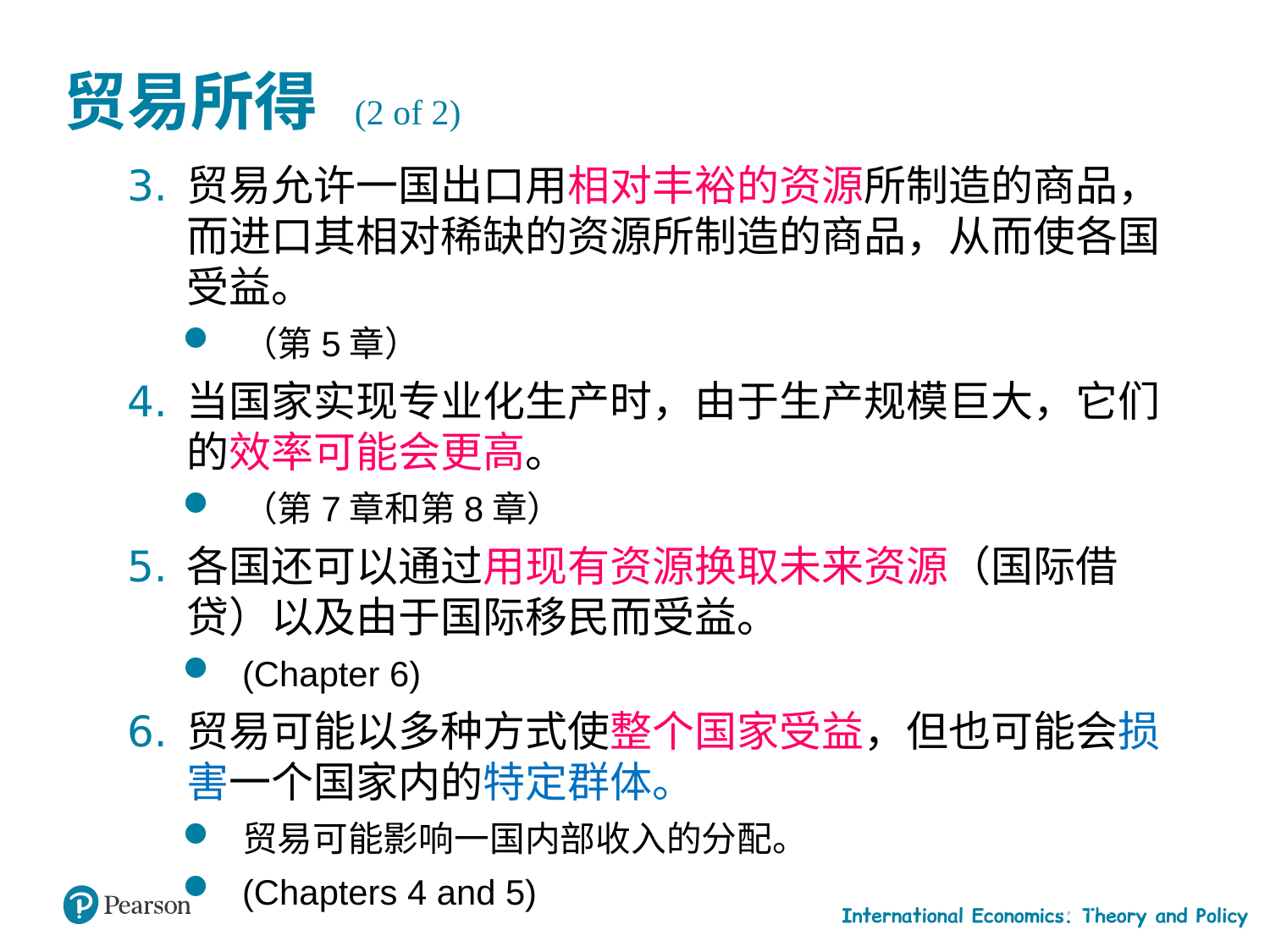

# 贸易所得 (2 of 2)
贸易允许一国出口用相对丰裕的资源所制造的商品，而进口其相对稀缺的资源所制造的商品，从而使各国受益。
（第5章）
当国家实现专业化生产时，由于生产规模巨大，它们的效率可能会更高。
（第7章和第8章）
各国还可以通过用现有资源换取未来资源（国际借贷）以及由于国际移民而受益。
(Chapter 6)
贸易可能以多种方式使整个国家受益，但也可能会损害一个国家内的特定群体。
贸易可能影响一国内部收入的分配。
(Chapters 4 and 5)

March 24